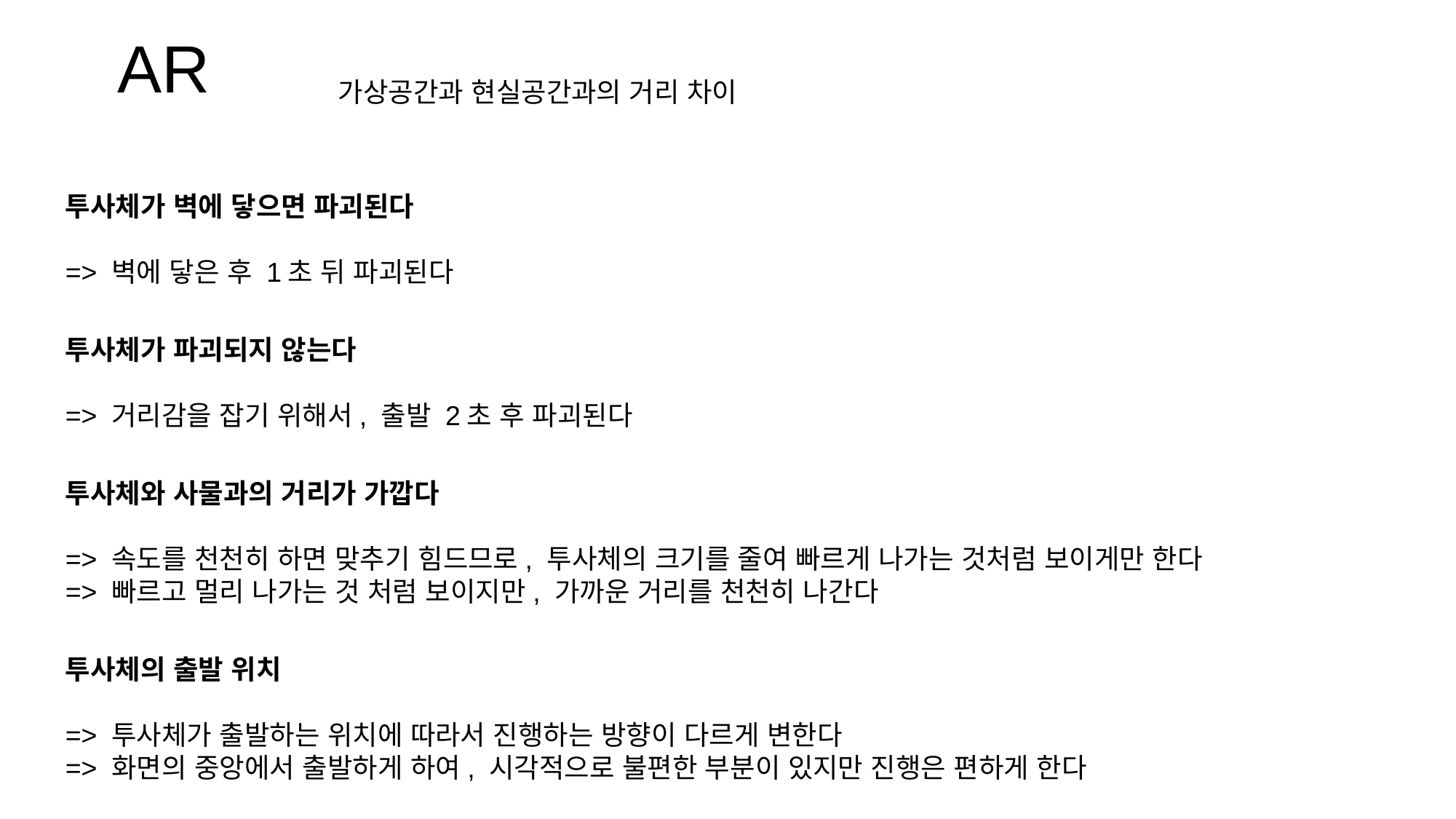

AR
가상공간과 현실공간과의 거리 차이
투사체가 벽에 닿으면 파괴된다

=> 벽에 닿은 후 1초 뒤 파괴된다

투사체가 파괴되지 않는다

=> 거리감을 잡기 위해서, 출발 2초 후 파괴된다

투사체와 사물과의 거리가 가깝다

=> 속도를 천천히 하면 맞추기 힘드므로, 투사체의 크기를 줄여 빠르게 나가는 것처럼 보이게만 한다
=> 빠르고 멀리 나가는 것 처럼 보이지만, 가까운 거리를 천천히 나간다

투사체의 출발 위치

=> 투사체가 출발하는 위치에 따라서 진행하는 방향이 다르게 변한다
=> 화면의 중앙에서 출발하게 하여, 시각적으로 불편한 부분이 있지만 진행은 편하게 한다